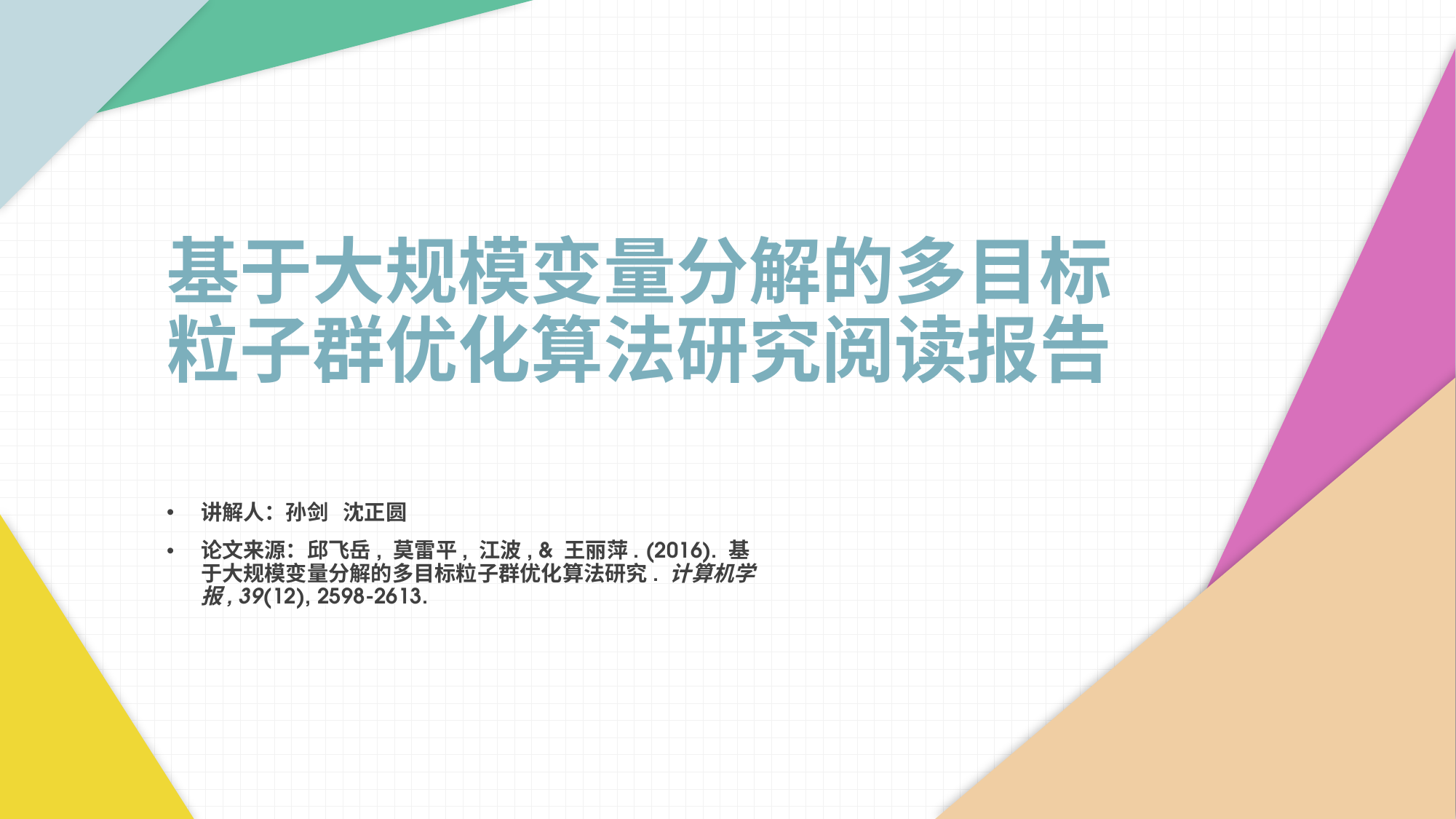

基于大规模变量分解的多目标粒子群优化算法研究阅读报告
讲解人：孙剑   沈正圆
论文来源：邱飞岳, 莫雷平, 江波, & 王丽萍. (2016). 基于大规模变量分解的多目标粒子群优化算法研究. 计算机学报, 39(12), 2598-2613.